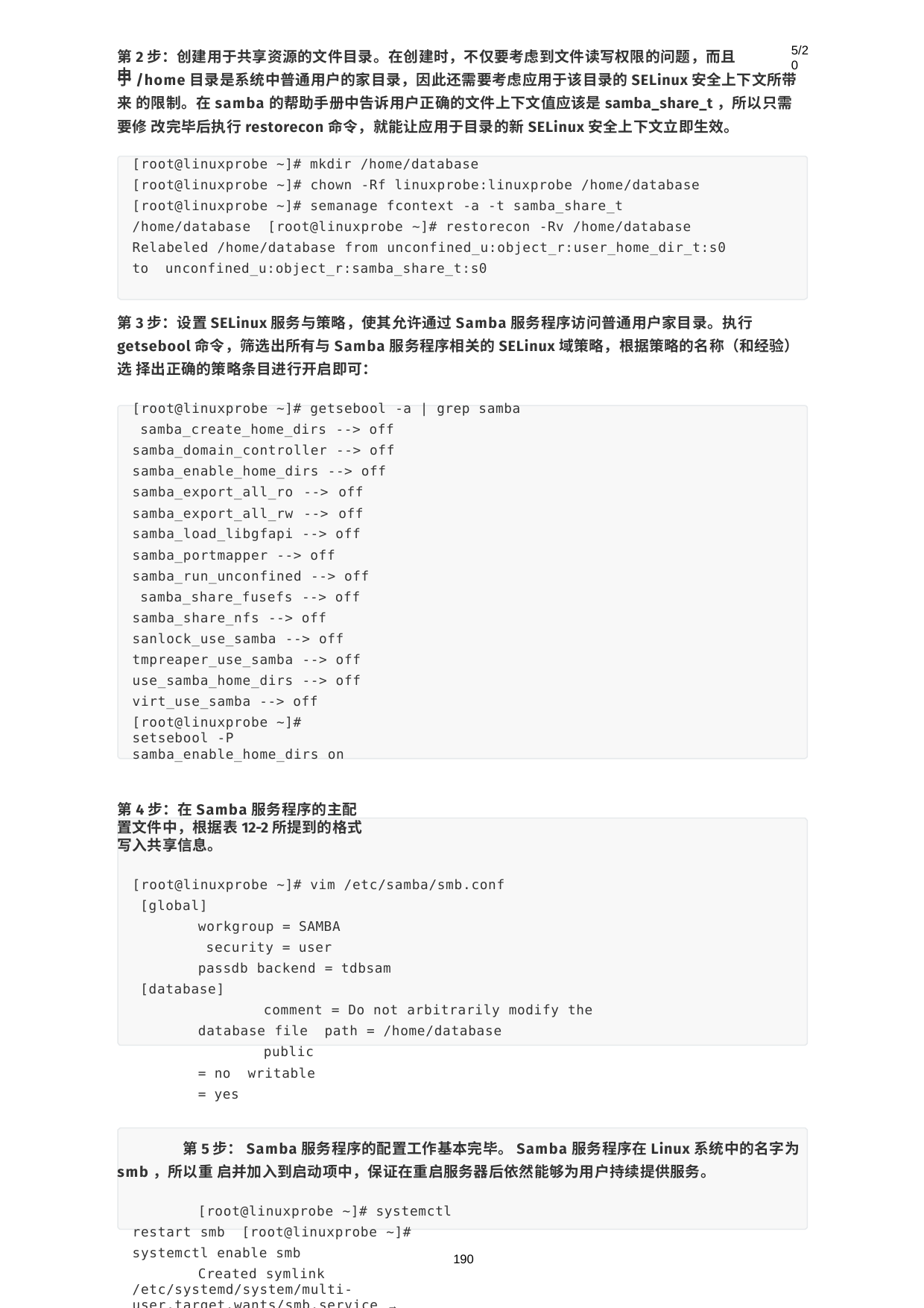

5/20
第2步：创建用于共享资源的文件目录。在创建时，不仅要考虑到文件读写权限的问题，而且由
于/home目录是系统中普通用户的家目录，因此还需要考虑应用于该目录的SELinux安全上下文所带来 的限制。在samba的帮助手册中告诉用户正确的文件上下文值应该是samba_share_t，所以只需要修 改完毕后执行restorecon命令，就能让应用于目录的新SELinux安全上下文立即生效。

[root@linuxprobe ~]# mkdir /home/database
[root@linuxprobe ~]# chown -Rf linuxprobe:linuxprobe /home/database  [root@linuxprobe ~]# semanage fcontext -a -t samba_share_t /home/database  [root@linuxprobe ~]# restorecon -Rv /home/database
Relabeled /home/database from unconfined_u:object_r:user_home_dir_t:s0 to  unconfined_u:object_r:samba_share_t:s0

第3步：设置SELinux服务与策略，使其允许通过Samba服务程序访问普通用户家目录。执行 getsebool命令，筛选出所有与Samba服务程序相关的SELinux域策略，根据策略的名称（和经验）选 择出正确的策略条目进行开启即可：

[root@linuxprobe ~]# getsebool -a | grep samba  samba_create_home_dirs --> off  samba_domain_controller --> off  samba_enable_home_dirs --> off  samba_export_all_ro --> off  samba_export_all_rw --> off  samba_load_libgfapi --> off
samba_portmapper --> off  samba_run_unconfined --> off  samba_share_fusefs --> off  samba_share_nfs --> off  sanlock_use_samba --> off  tmpreaper_use_samba --> off  use_samba_home_dirs --> off  virt_use_samba --> off
[root@linuxprobe ~]# setsebool -P samba_enable_home_dirs on

第4步：在Samba服务程序的主配置文件中，根据表12-2所提到的格式写入共享信息。

[root@linuxprobe ~]# vim /etc/samba/smb.conf  [global]
workgroup = SAMBA  security = user
passdb backend = tdbsam  [database]
comment = Do not arbitrarily modify the database file  path = /home/database
public = no  writable = yes

第5步：Samba服务程序的配置工作基本完毕。Samba服务程序在Linux系统中的名字为smb，所以重 启并加入到启动项中，保证在重启服务器后依然能够为用户持续提供服务。

[root@linuxprobe ~]# systemctl restart smb  [root@linuxprobe ~]# systemctl enable smb
Created symlink /etc/systemd/system/multi-user.target.wants/smb.service →
/usr/lib/systemd/system/smb.service.

190